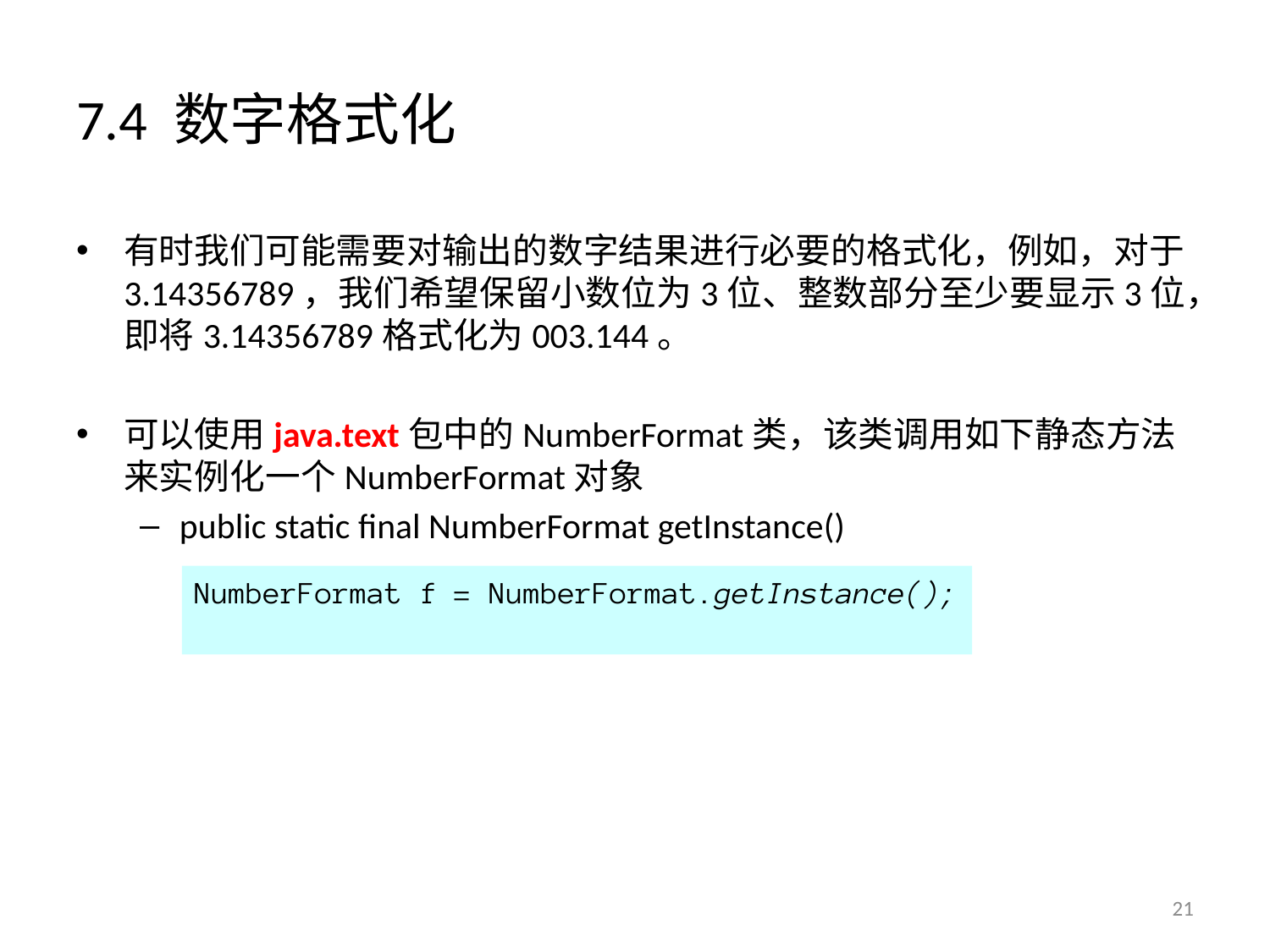

# 7.4 数字格式化
有时我们可能需要对输出的数字结果进行必要的格式化，例如，对于3.14356789，我们希望保留小数位为3位、整数部分至少要显示3位，即将3.14356789格式化为003.144。

可以使用java.text包中的NumberFormat类，该类调用如下静态方法来实例化一个NumberFormat对象
public static final NumberFormat getInstance()

NumberFormat f = NumberFormat.getInstance();
21